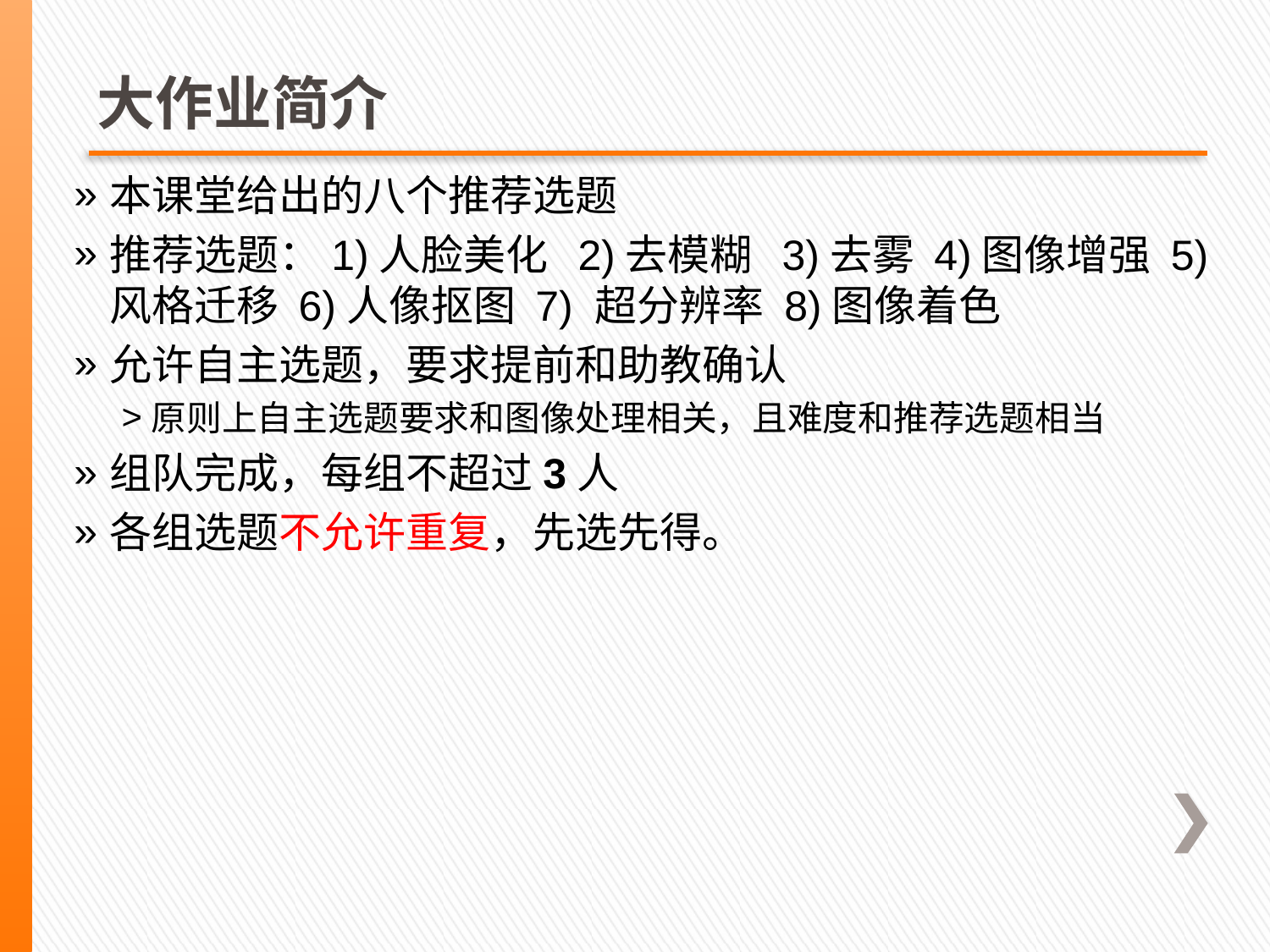

# 大作业简介
本课堂给出的八个推荐选题
推荐选题：1)人脸美化  2)去模糊  3)去雾 4)图像增强 5)风格迁移 6)人像抠图 7) 超分辨率 8)图像着色
允许自主选题，要求提前和助教确认
原则上自主选题要求和图像处理相关，且难度和推荐选题相当
组队完成，每组不超过3人
各组选题不允许重复，先选先得。